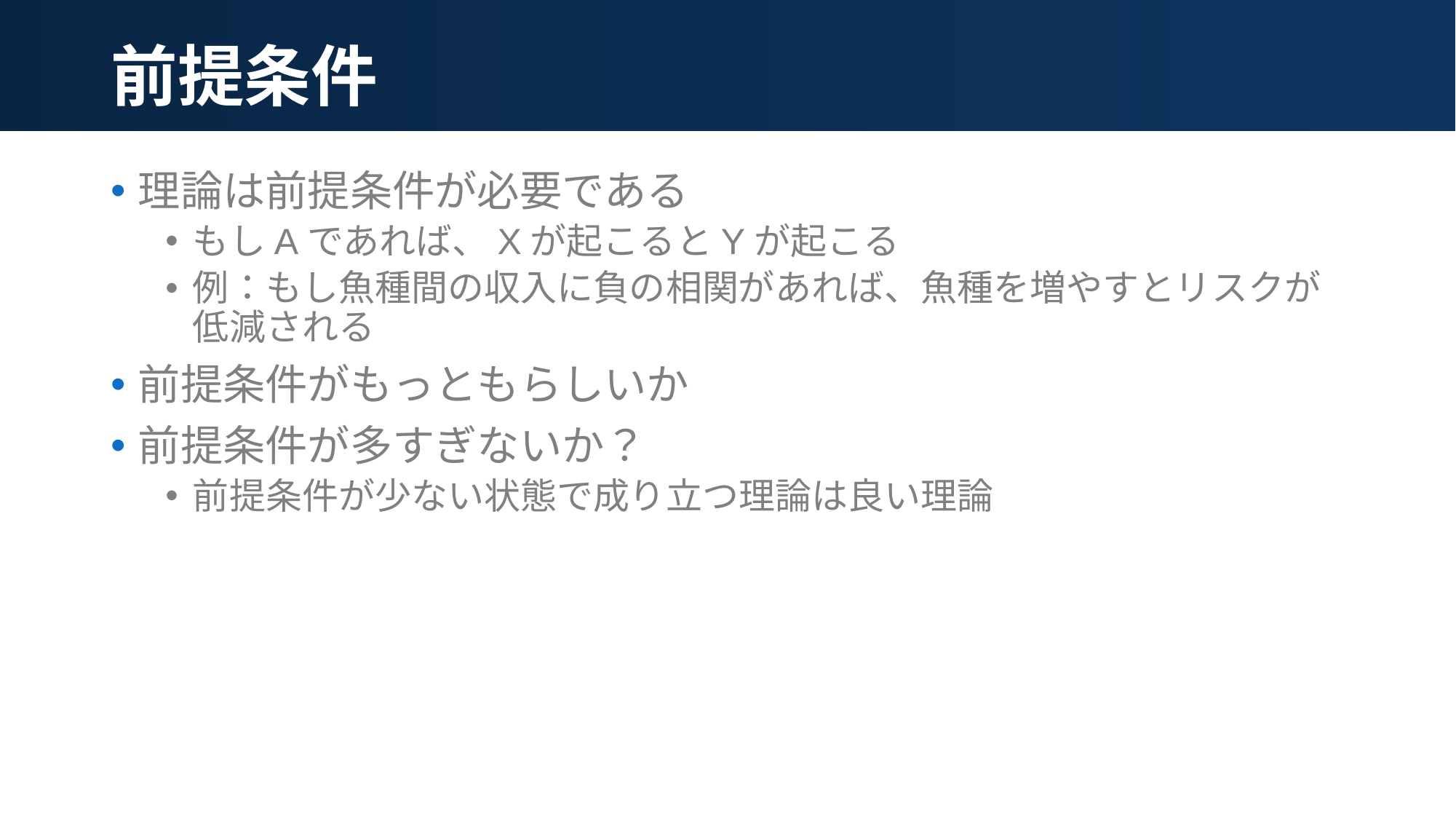

# 前提条件
理論は前提条件が必要である
もしAであれば、Xが起こるとYが起こる
例：もし魚種間の収入に負の相関があれば、魚種を増やすとリスクが低減される
前提条件がもっともらしいか
前提条件が多すぎないか？
前提条件が少ない状態で成り立つ理論は良い理論